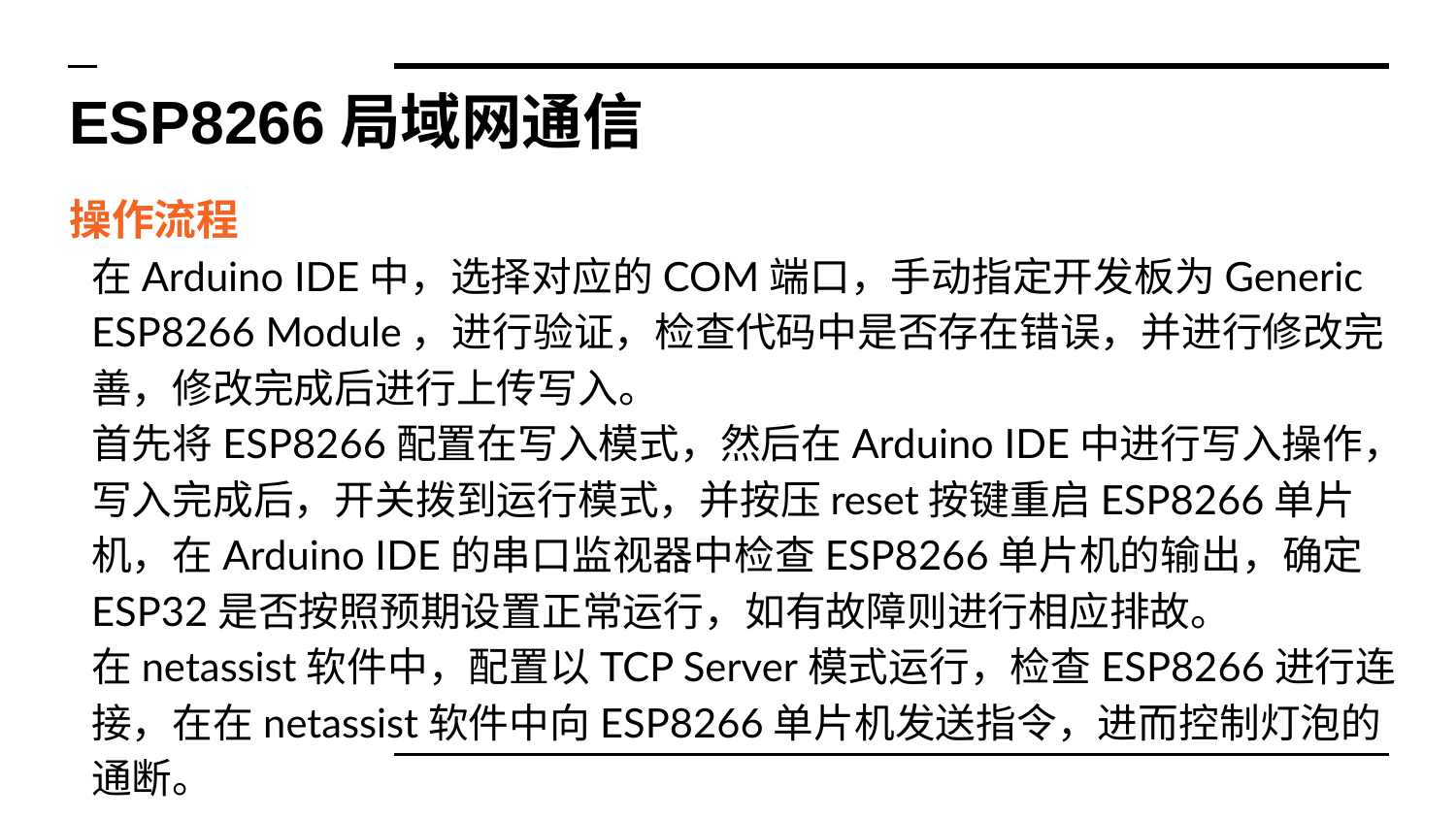

# ESP8266局域网通信
操作流程
在Arduino IDE中，选择对应的COM端口，手动指定开发板为Generic ESP8266 Module，进行验证，检查代码中是否存在错误，并进行修改完善，修改完成后进行上传写入。
首先将ESP8266配置在写入模式，然后在Arduino IDE中进行写入操作，写入完成后，开关拨到运行模式，并按压reset按键重启ESP8266单片机，在Arduino IDE的串口监视器中检查ESP8266单片机的输出，确定ESP32是否按照预期设置正常运行，如有故障则进行相应排故。
在netassist软件中，配置以TCP Server模式运行，检查ESP8266进行连接，在在netassist软件中向ESP8266单片机发送指令，进而控制灯泡的通断。